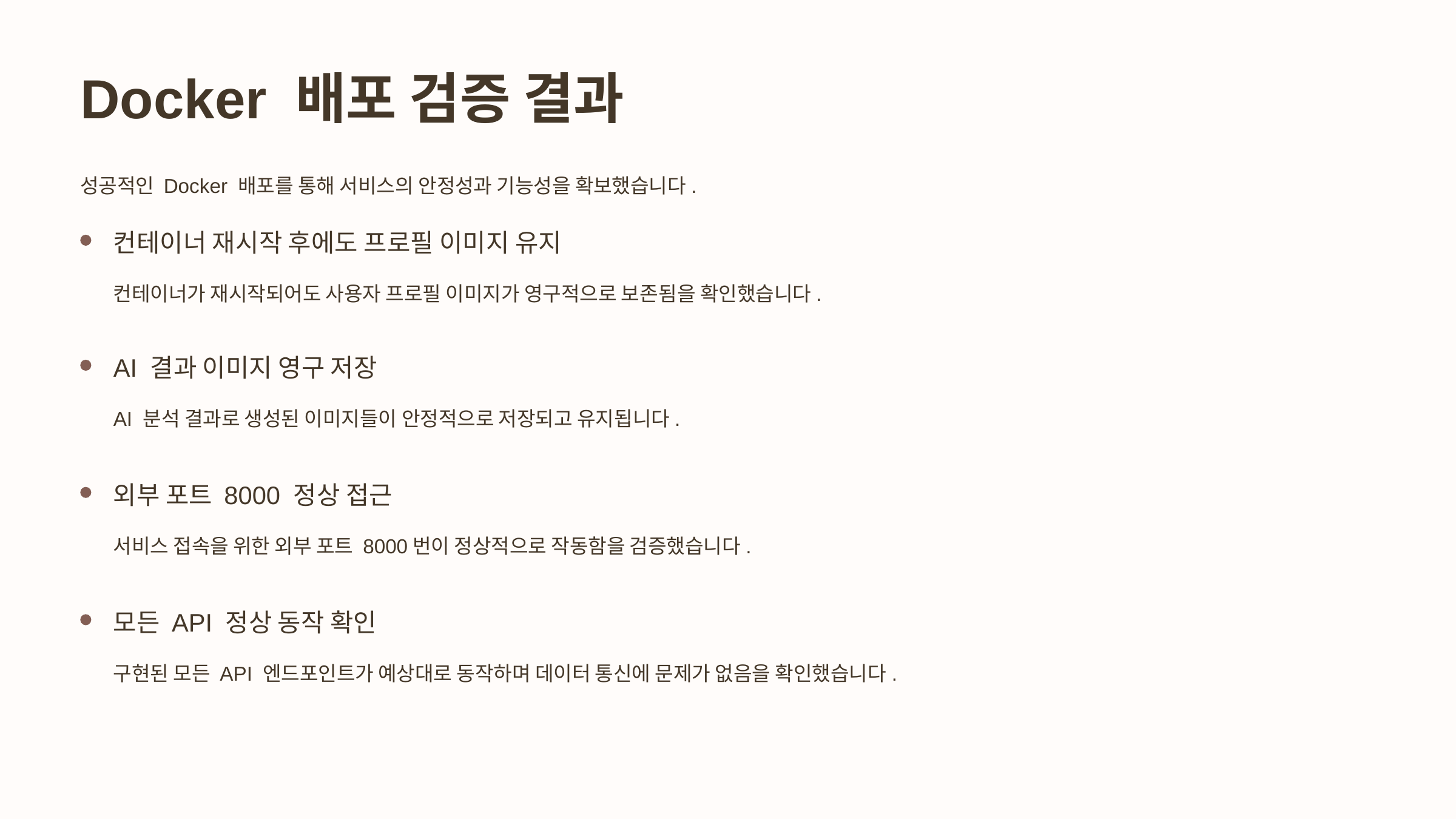

Docker 배포 검증 결과
성공적인 Docker 배포를 통해 서비스의 안정성과 기능성을 확보했습니다.
컨테이너 재시작 후에도 프로필 이미지 유지

컨테이너가 재시작되어도 사용자 프로필 이미지가 영구적으로 보존됨을 확인했습니다.
AI 결과 이미지 영구 저장

AI 분석 결과로 생성된 이미지들이 안정적으로 저장되고 유지됩니다.
외부 포트 8000 정상 접근

서비스 접속을 위한 외부 포트 8000번이 정상적으로 작동함을 검증했습니다.
모든 API 정상 동작 확인

구현된 모든 API 엔드포인트가 예상대로 동작하며 데이터 통신에 문제가 없음을 확인했습니다.